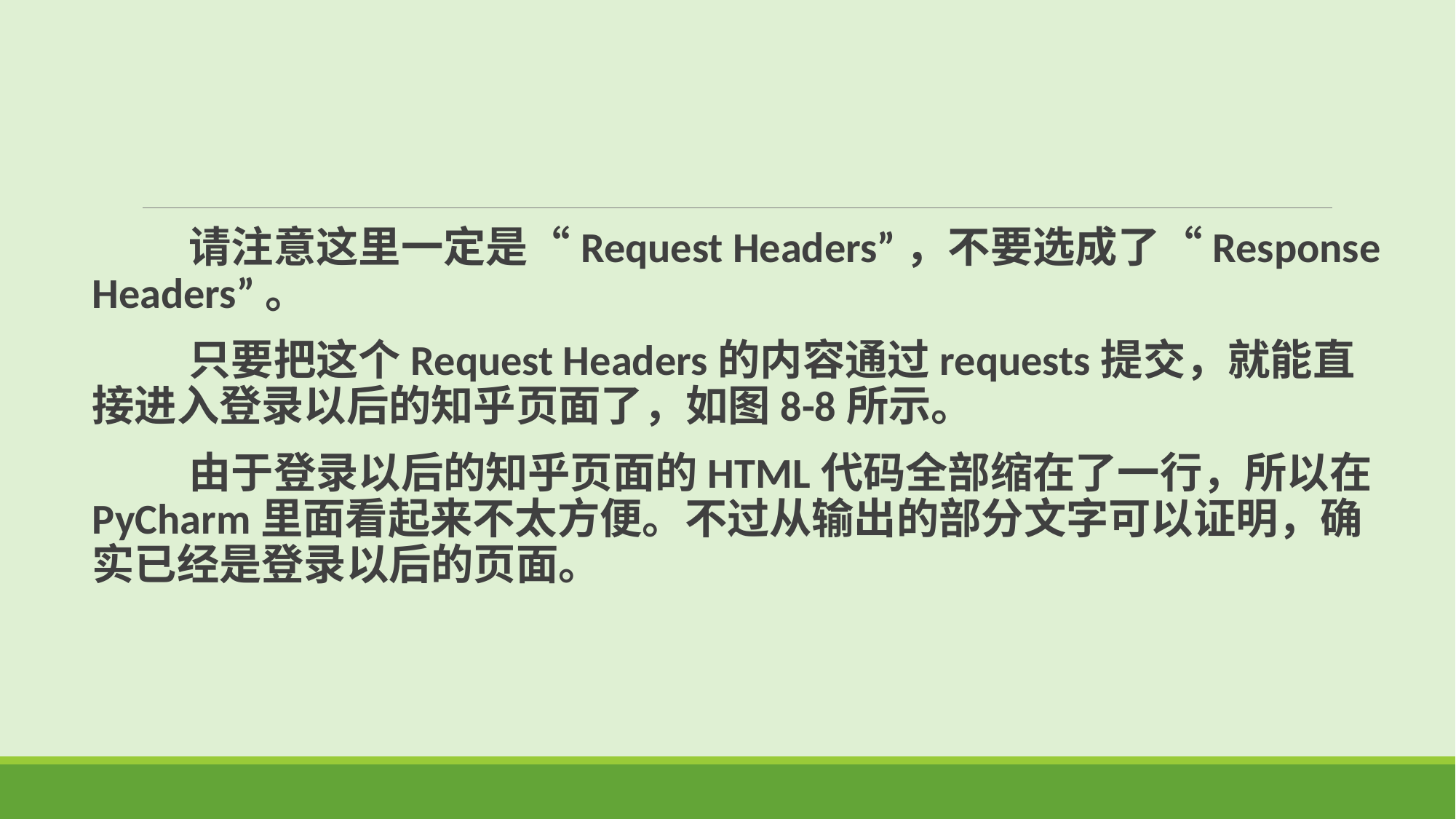

请注意这里一定是“Request Headers”，不要选成了“Response Headers”。
         只要把这个Request Headers的内容通过requests提交，就能直接进入登录以后的知乎页面了，如图8-8所示。
         由于登录以后的知乎页面的HTML代码全部缩在了一行，所以在PyCharm里面看起来不太方便。不过从输出的部分文字可以证明，确实已经是登录以后的页面。